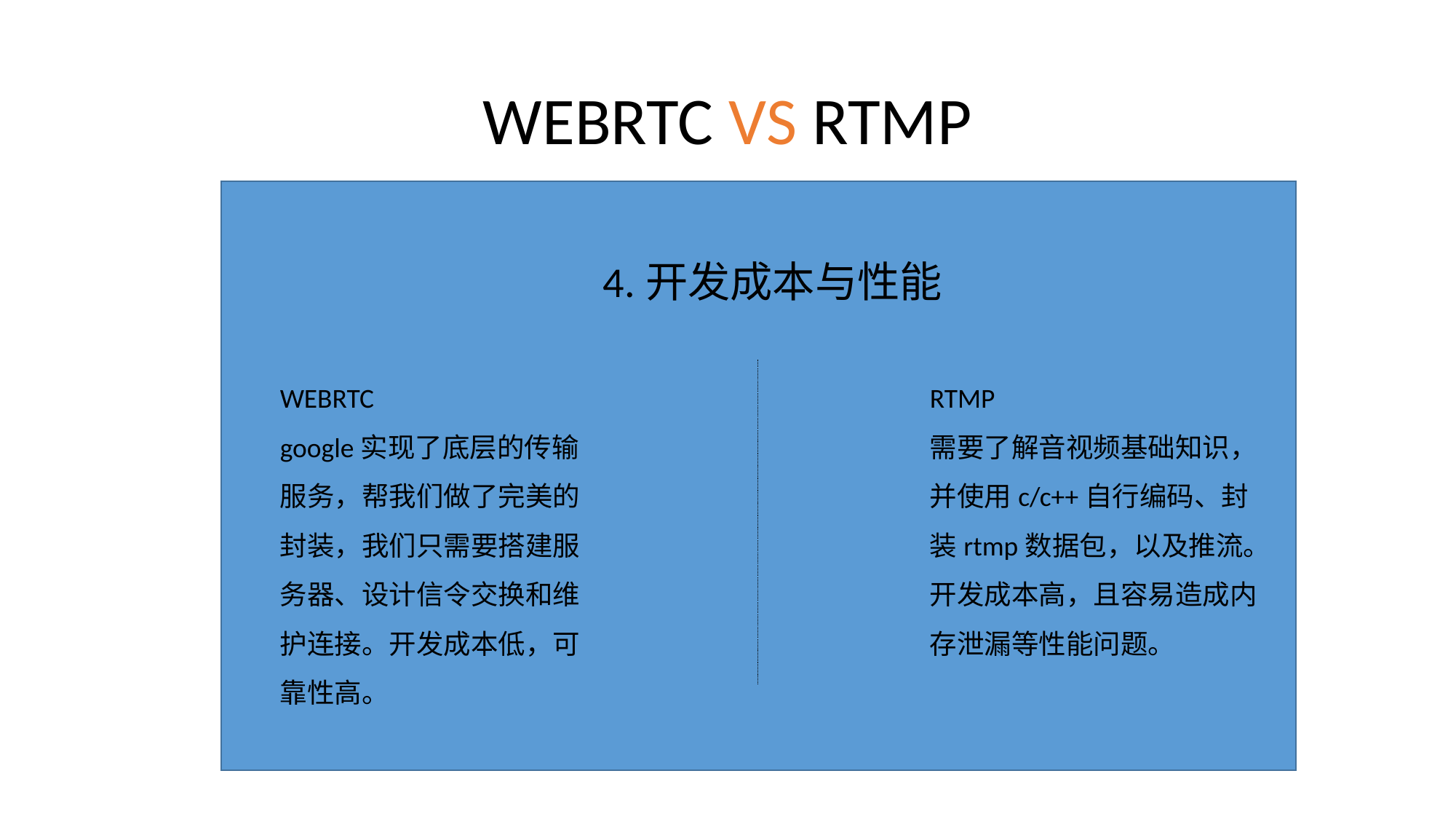

# WEBRTC VS RTMP

4.开发成本与性能
WEBRTC
google实现了底层的传输服务，帮我们做了完美的封装，我们只需要搭建服务器、设计信令交换和维护连接。开发成本低，可靠性高。
RTMP
需要了解音视频基础知识，并使用c/c++自行编码、封装rtmp数据包，以及推流。
开发成本高，且容易造成内存泄漏等性能问题。